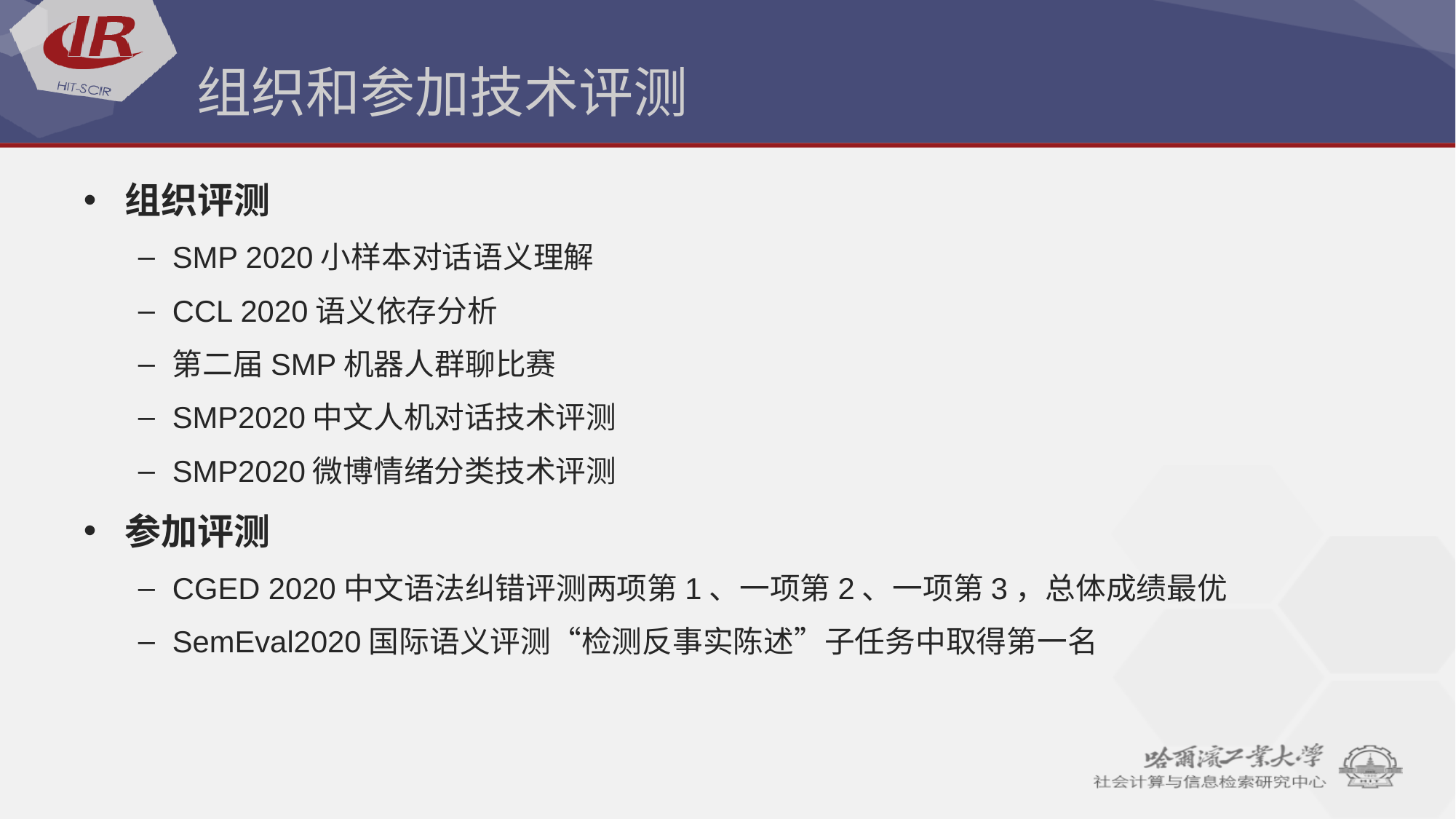

# 组织和参加技术评测
组织评测
SMP 2020小样本对话语义理解
CCL 2020语义依存分析
第二届SMP机器人群聊比赛
SMP2020中文人机对话技术评测
SMP2020微博情绪分类技术评测
参加评测
CGED 2020中文语法纠错评测两项第1、一项第2、一项第3，总体成绩最优
SemEval2020国际语义评测“检测反事实陈述”子任务中取得第一名